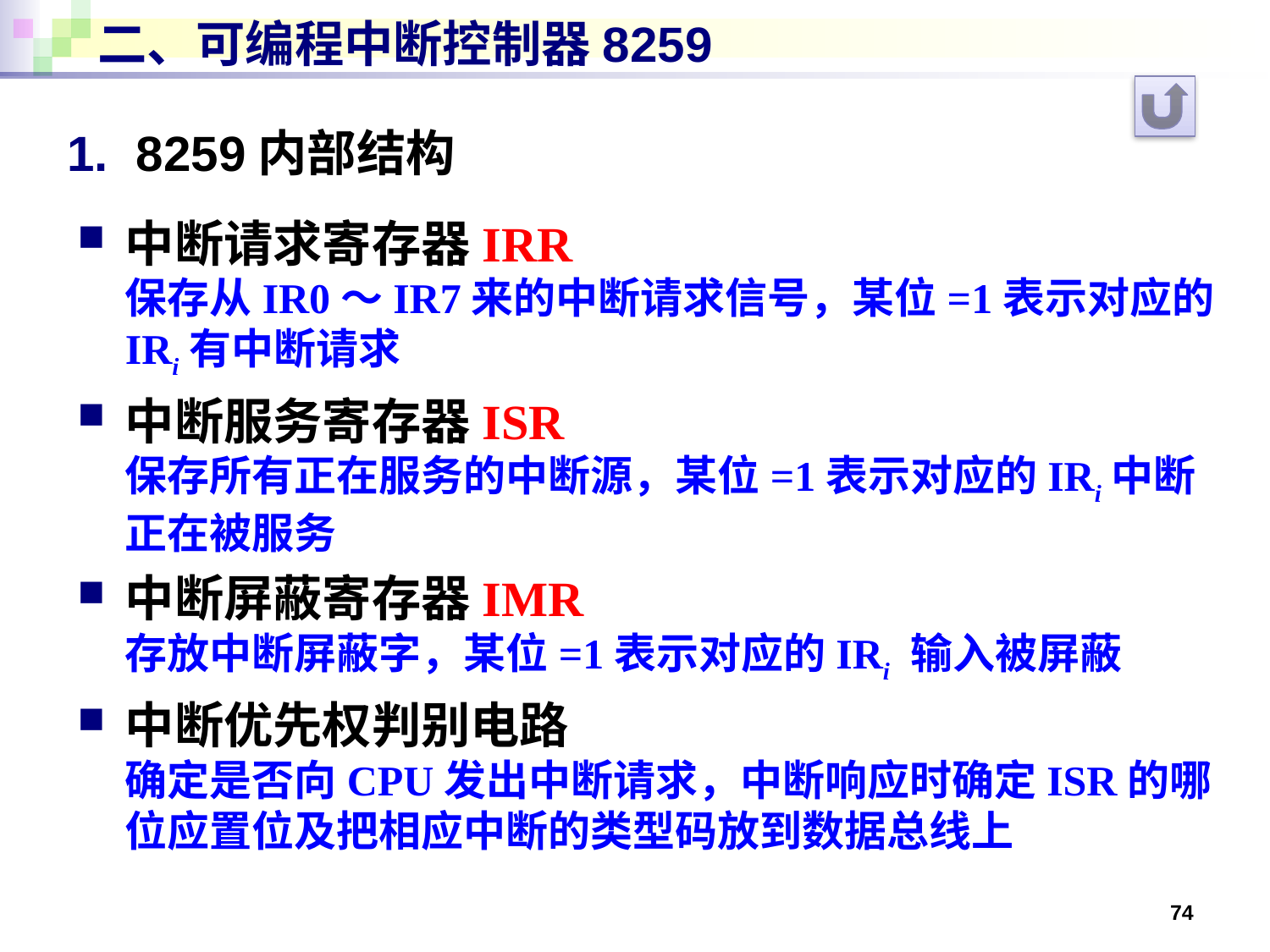

# 二、可编程中断控制器8259

1.  8259内部结构
中断请求寄存器IRR
保存从IR0～IR7来的中断请求信号，某位=1表示对应的IRi有中断请求
中断服务寄存器ISR
保存所有正在服务的中断源，某位=1表示对应的IRi中断正在被服务
中断屏蔽寄存器IMR
存放中断屏蔽字，某位=1表示对应的IRi 输入被屏蔽
中断优先权判别电路
确定是否向CPU发出中断请求，中断响应时确定ISR的哪位应置位及把相应中断的类型码放到数据总线上
74